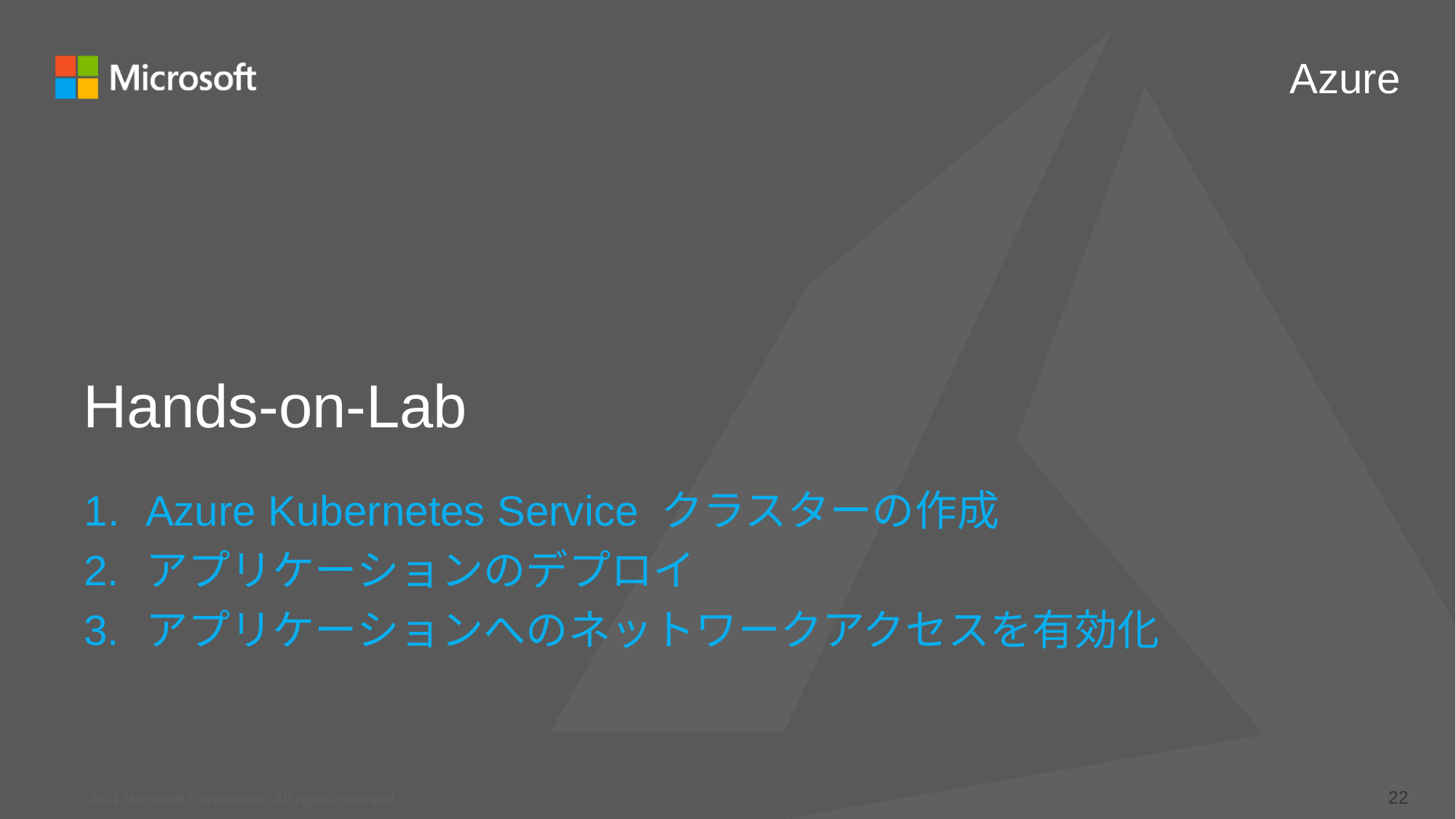

# Hands-on-Lab
Azure Kubernetes Service クラスターの作成
アプリケーションのデプロイ
アプリケーションへのネットワークアクセスを有効化
22